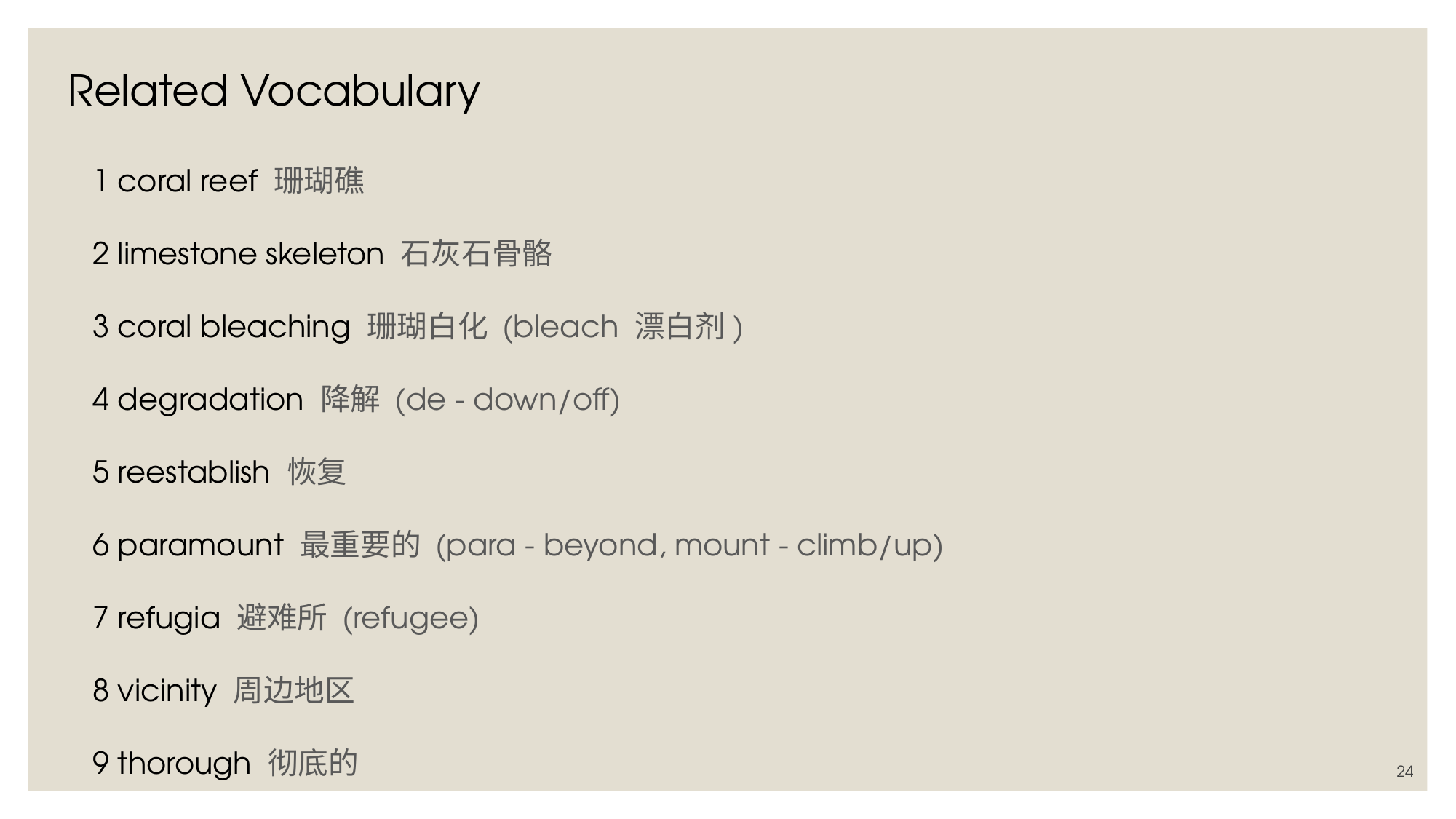

Related Vocabulary
1 coral reef 珊瑚礁

2 limestone skeleton 石灰石骨骼

3 coral bleaching 珊瑚白化 (bleach 漂白剂)

4 degradation 降解 (de - down/off)

5 reestablish 恢复

6 paramount 最重要的 (para - beyond, mount - climb/up)

7 refugia 避难所 (refugee)

8 vicinity 周边地区

9 thorough 彻底的
24